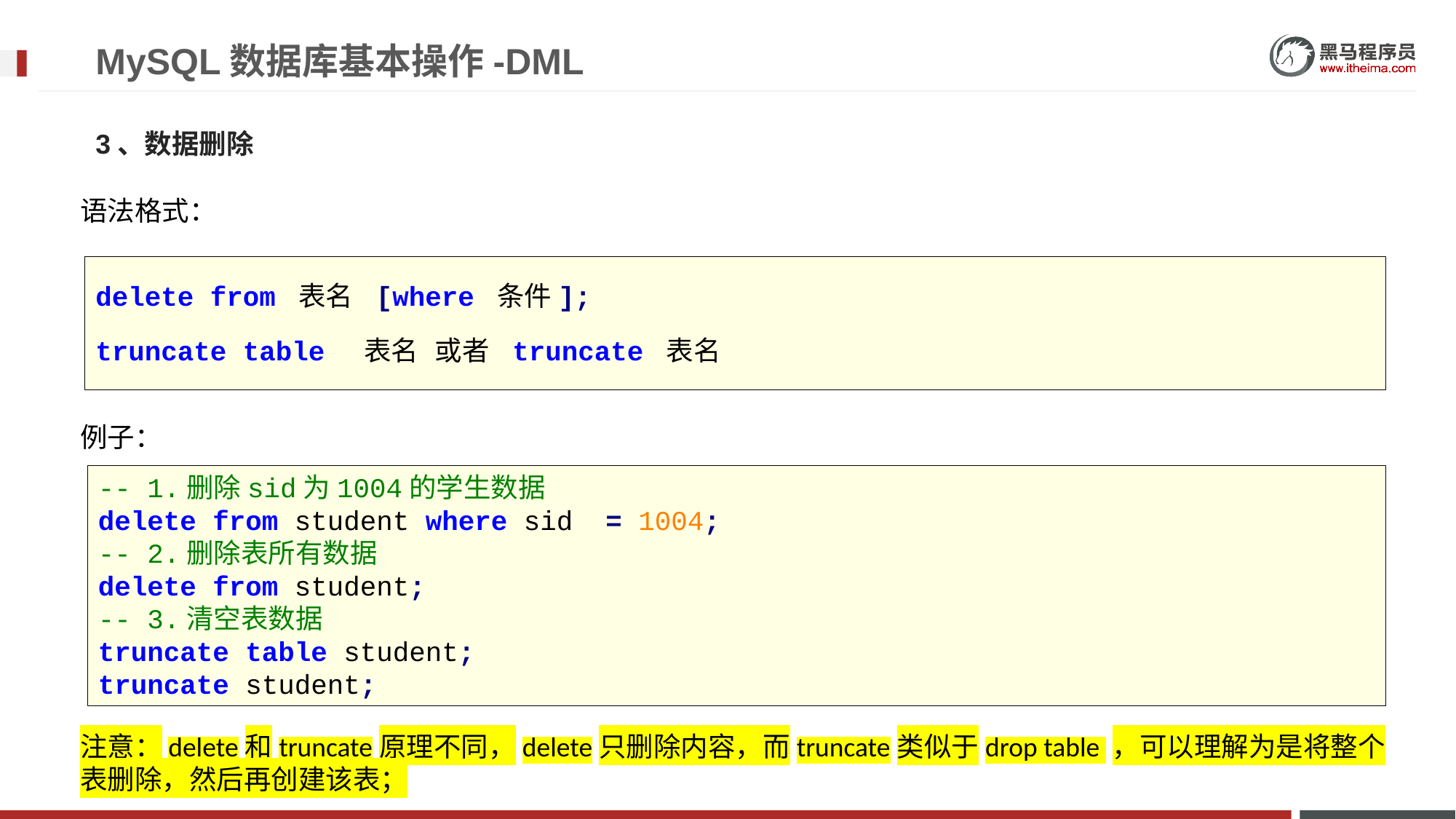

# MySQL数据库基本操作-DML
3、数据删除
语法格式：
delete from 表名 [where 条件];
truncate table  表名 或者 truncate 表名

例子：
-- 1.删除sid为1004的学生数据
delete from student where sid  = 1004;
-- 2.删除表所有数据
delete from student;
-- 3.清空表数据
truncate table student;
truncate student;
注意：delete和truncate原理不同，delete只删除内容，而truncate类似于drop table ，可以理解为是将整个表删除，然后再创建该表；